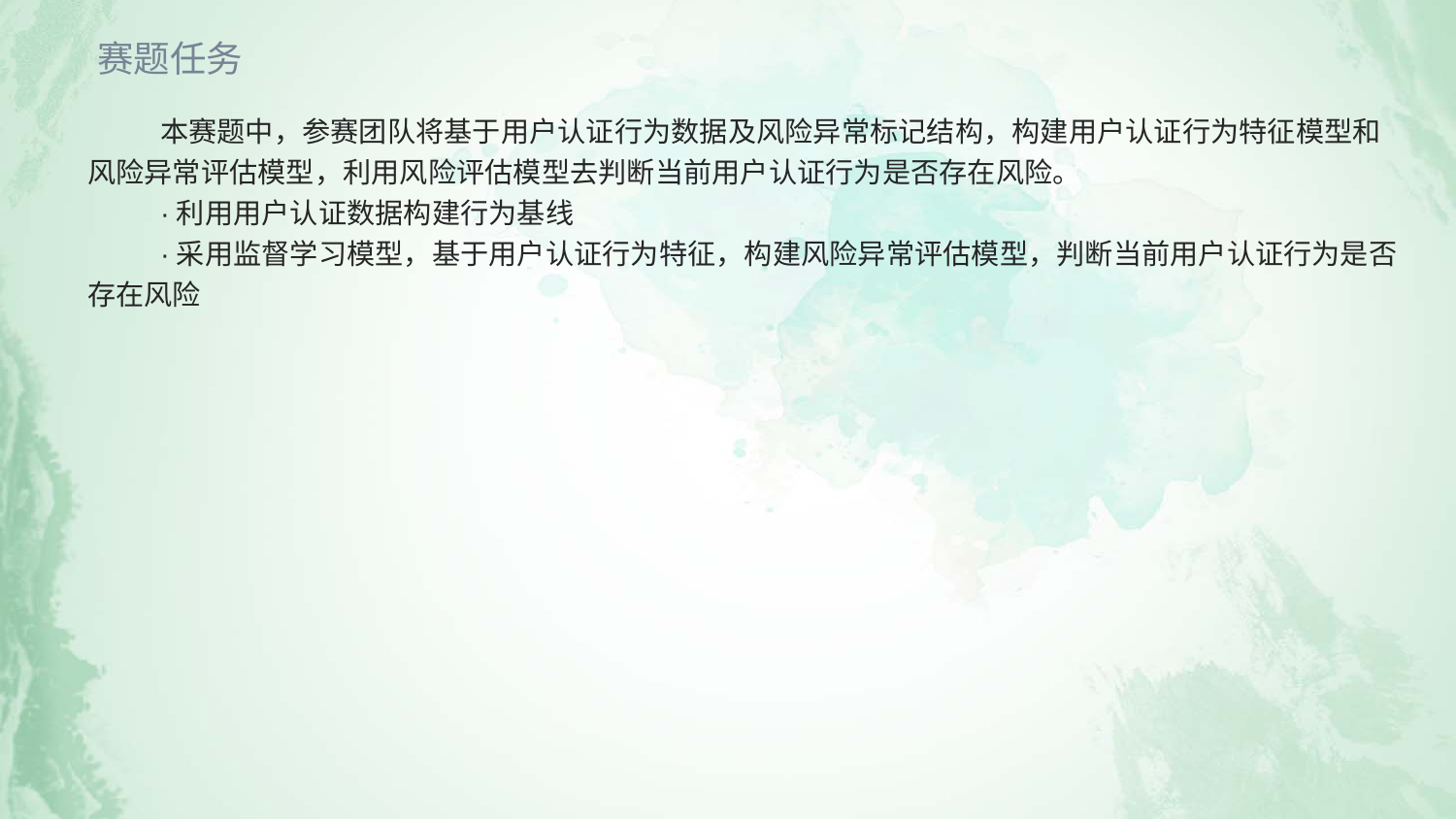

赛题任务
本赛题中，参赛团队将基于用户认证行为数据及风险异常标记结构，构建用户认证行为特征模型和风险异常评估模型，利用风险评估模型去判断当前用户认证行为是否存在风险。
·利用用户认证数据构建行为基线
·采用监督学习模型，基于用户认证行为特征，构建风险异常评估模型，判断当前用户认证行为是否存在风险